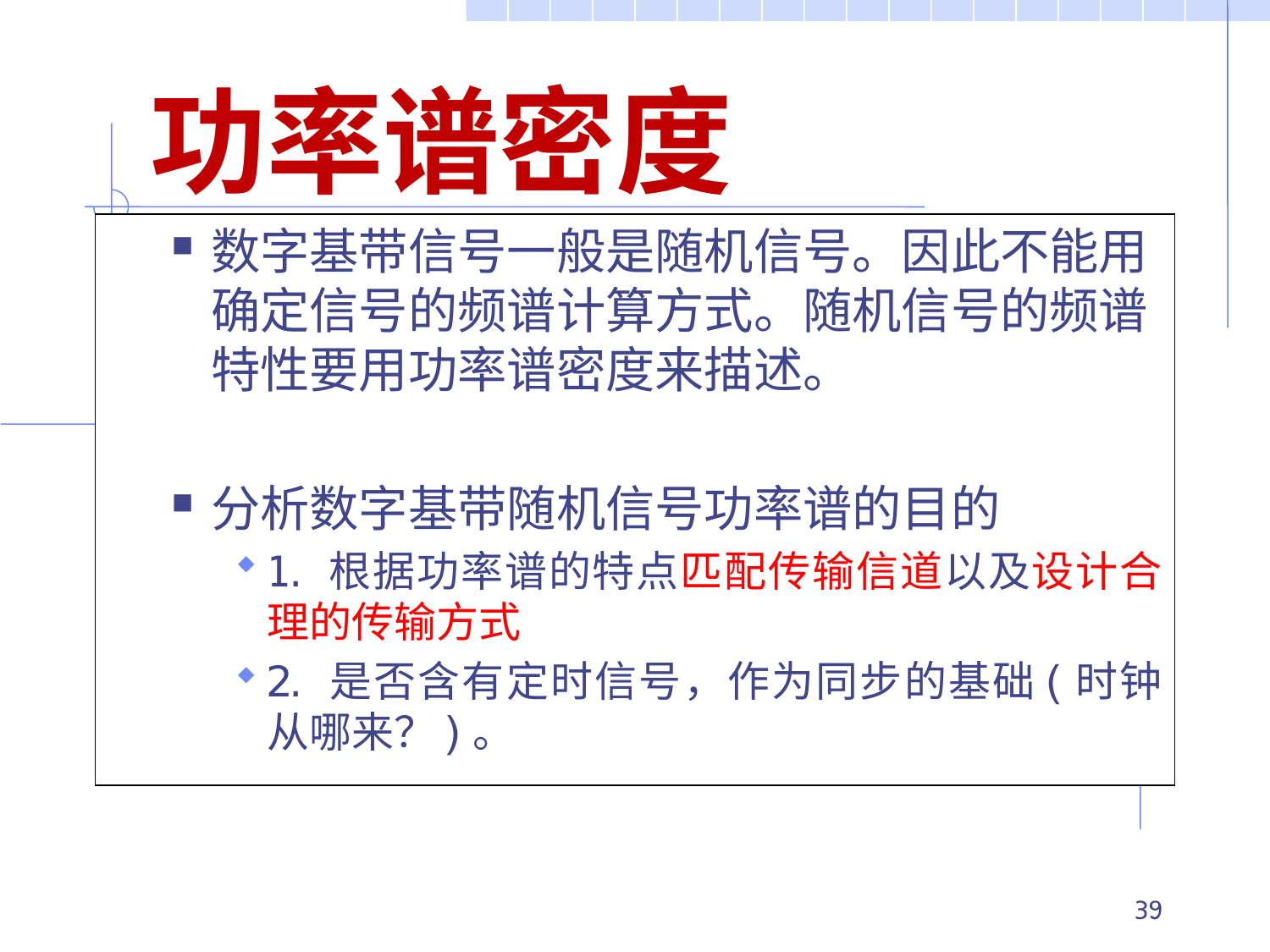

# 功率谱密度

数字基带信号一般是随机信号。因此不能用确定信号的频谱计算方式。随机信号的频谱特性要用功率谱密度来描述。

分析数字基带随机信号功率谱的目的
1. 根据功率谱的特点匹配传输信道以及设计合理的传输方式
2. 是否含有定时信号，作为同步的基础(时钟从哪来？)。
39